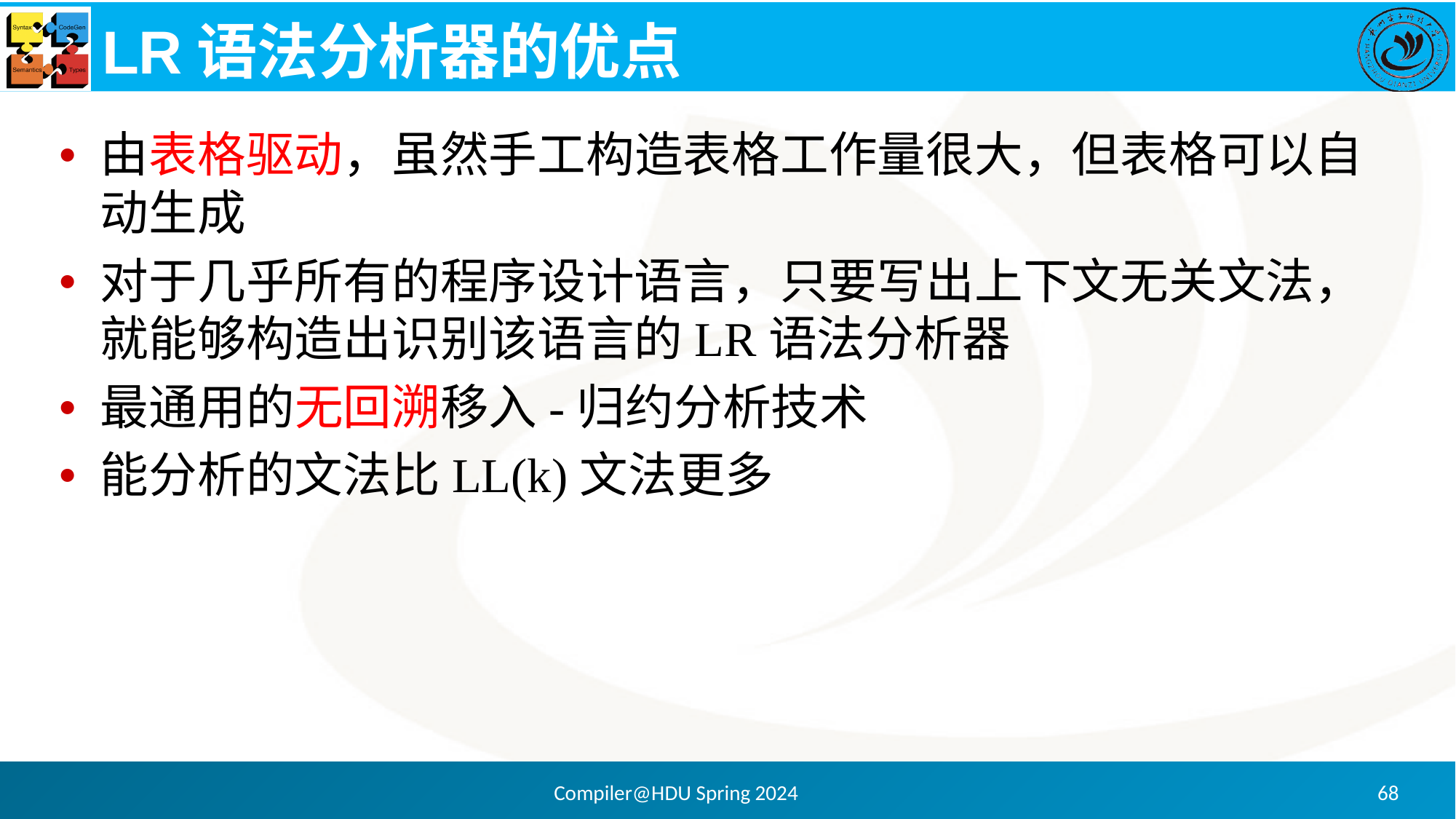

# LR语法分析器的优点
由表格驱动，虽然手工构造表格工作量很大，但表格可以自动生成
对于几乎所有的程序设计语言，只要写出上下文无关文法，就能够构造出识别该语言的LR语法分析器
最通用的无回溯移入-归约分析技术
能分析的文法比LL(k)文法更多
Compiler@HDU Spring 2024
68